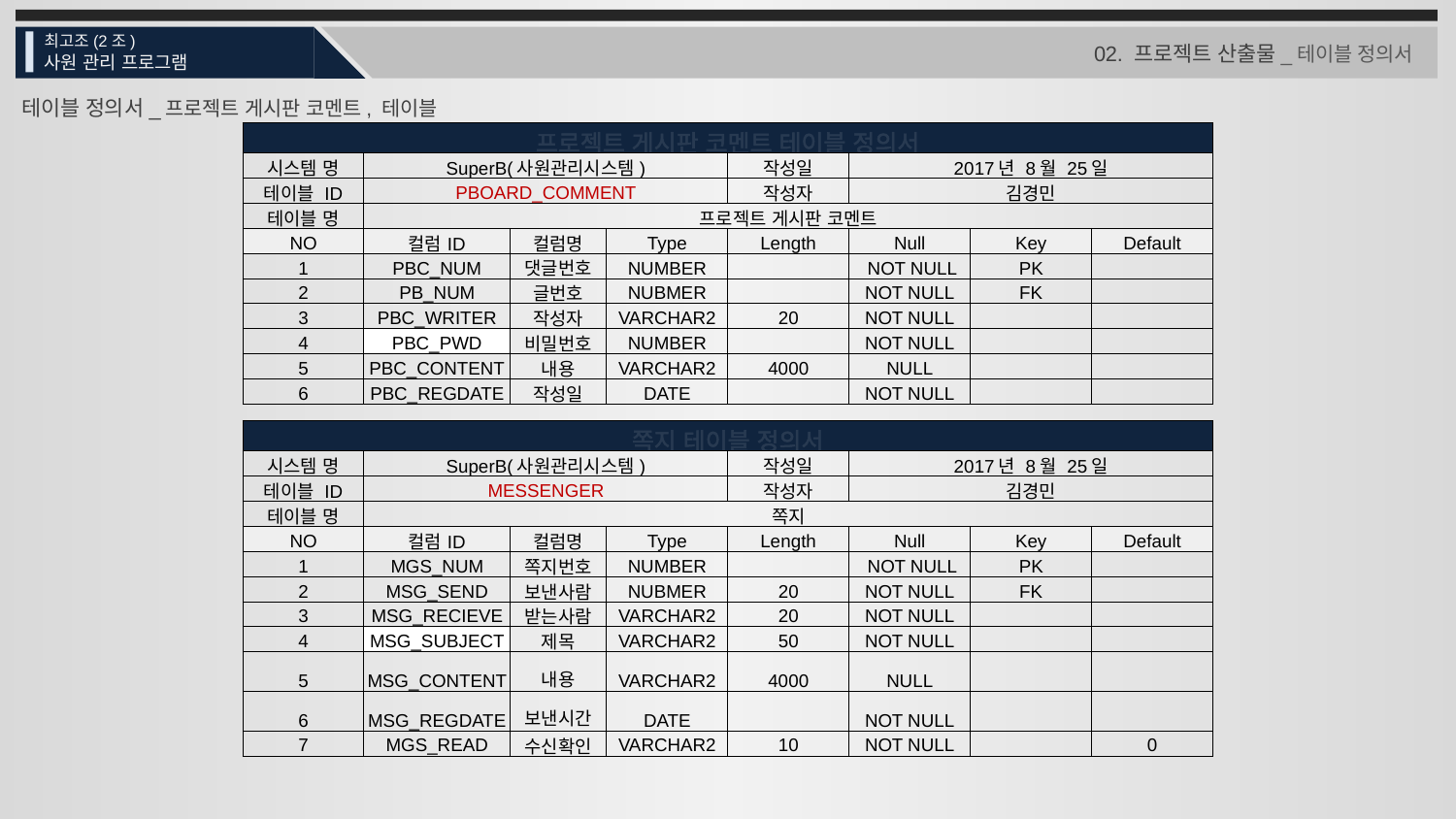

최고조(2조)

사원 관리 프로그램

02. 프로젝트 산출물_테이블 정의서
테이블 정의서_프로젝트 게시판 코멘트, 테이블
| 프로젝트 게시판 코멘트 테이블 정의서 |  |  |  |  |  |  |  |
| --- | --- | --- | --- | --- | --- | --- | --- |
| 시스템 명 | SuperB(사원관리시스템) |  |  | 작성일 | 2017년 8월 25일 |  |  |
| 테이블 ID | PBOARD\_COMMENT |  |  | 작성자 | 김경민 |  |  |
| 테이블 명 | 프로젝트 게시판 코멘트 |  |  |  |  |  |  |
| NO | 컬럼ID | 컬럼명 | Type | Length | Null | Key | Default |
| 1 | PBC\_NUM | 댓글번호 | NUMBER |  | NOT NULL | PK |  |
| 2 | PB\_NUM | 글번호 | NUBMER |  | NOT NULL | FK |  |
| 3 | PBC\_WRITER | 작성자 | VARCHAR2 | 20 | NOT NULL |  |  |
| 4 | PBC\_PWD | 비밀번호 | NUMBER |  | NOT NULL |  |  |
| 5 | PBC\_CONTENT | 내용 | VARCHAR2 | 4000 | NULL |  |  |
| 6 | PBC\_REGDATE | 작성일 | DATE |  | NOT NULL |  |  |
| 쪽지 테이블 정의서 |  |  |  |  |  |  |  |
| --- | --- | --- | --- | --- | --- | --- | --- |
| 시스템 명 | SuperB(사원관리시스템) |  |  | 작성일 | 2017년 8월 25일 |  |  |
| 테이블 ID | MESSENGER |  |  | 작성자 | 김경민 |  |  |
| 테이블 명 | 쪽지 |  |  |  |  |  |  |
| NO | 컬럼ID | 컬럼명 | Type | Length | Null | Key | Default |
| 1 | MGS\_NUM | 쪽지번호 | NUMBER |  | NOT NULL | PK |  |
| 2 | MSG\_SEND | 보낸사람 | NUBMER | 20 | NOT NULL | FK |  |
| 3 | MSG\_RECIEVE | 받는사람 | VARCHAR2 | 20 | NOT NULL |  |  |
| 4 | MSG\_SUBJECT | 제목 | VARCHAR2 | 50 | NOT NULL |  |  |
| 5 | MSG\_CONTENT | 내용 | VARCHAR2 | 4000 | NULL |  |  |
| 6 | MSG\_REGDATE | 보낸시간 | DATE |  | NOT NULL |  |  |
| 7 | MGS\_READ | 수신확인 | VARCHAR2 | 10 | NOT NULL |  | 0 |